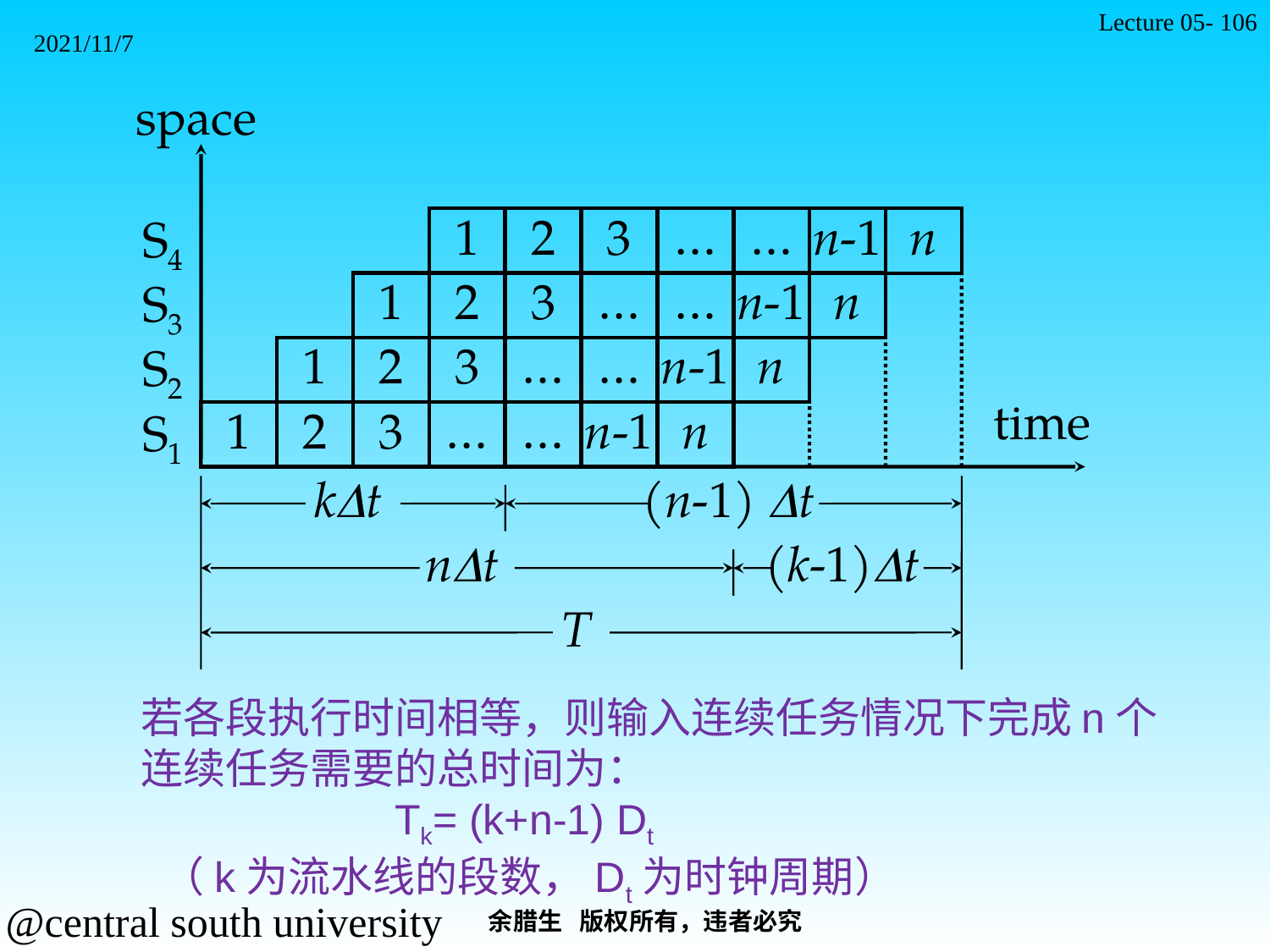

Lecture 05- 106
2021/11/7
space

1
2
3
…
…
n-1
n
S4
1
2
3
…
…
n-1
n
S3

1
2
3
…
…
n-1
n
S2

time
1
2
3
…
…
n-1
n
S1

kΔt
(n-1) Δt

nΔt
(k-1)Δt

T

若各段执行时间相等，则输入连续任务情况下完成n个连续任务需要的总时间为：
		Tk= (k+n-1) Dt
 （k为流水线的段数，Dt为时钟周期）
余腊生   版权所有，违者必究